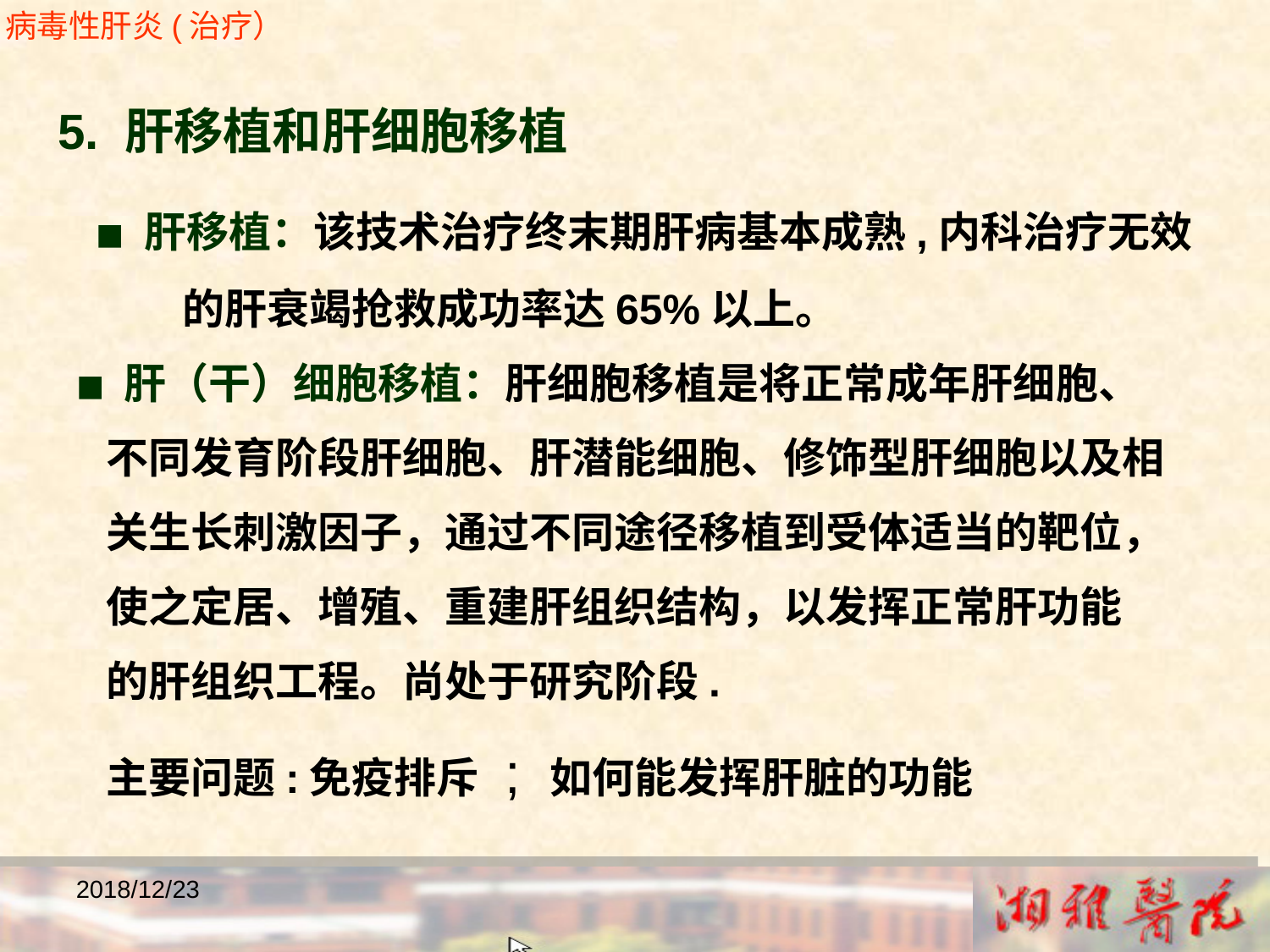

病毒性肝炎(治疗）
5. 肝移植和肝细胞移植
   ■  肝移植：该技术治疗终末期肝病基本成熟,内科治疗无效
            的肝衰竭抢救成功率达65%以上。
  ■  肝（干）细胞移植：肝细胞移植是将正常成年肝细胞、
    不同发育阶段肝细胞、肝潜能细胞、修饰型肝细胞以及相
    关生长刺激因子，通过不同途径移植到受体适当的靶位，
    使之定居、增殖、重建肝组织结构，以发挥正常肝功能
    的肝组织工程。尚处于研究阶段.
    主要问题:免疫排斥 ; 如何能发挥肝脏的功能
2018/12/23